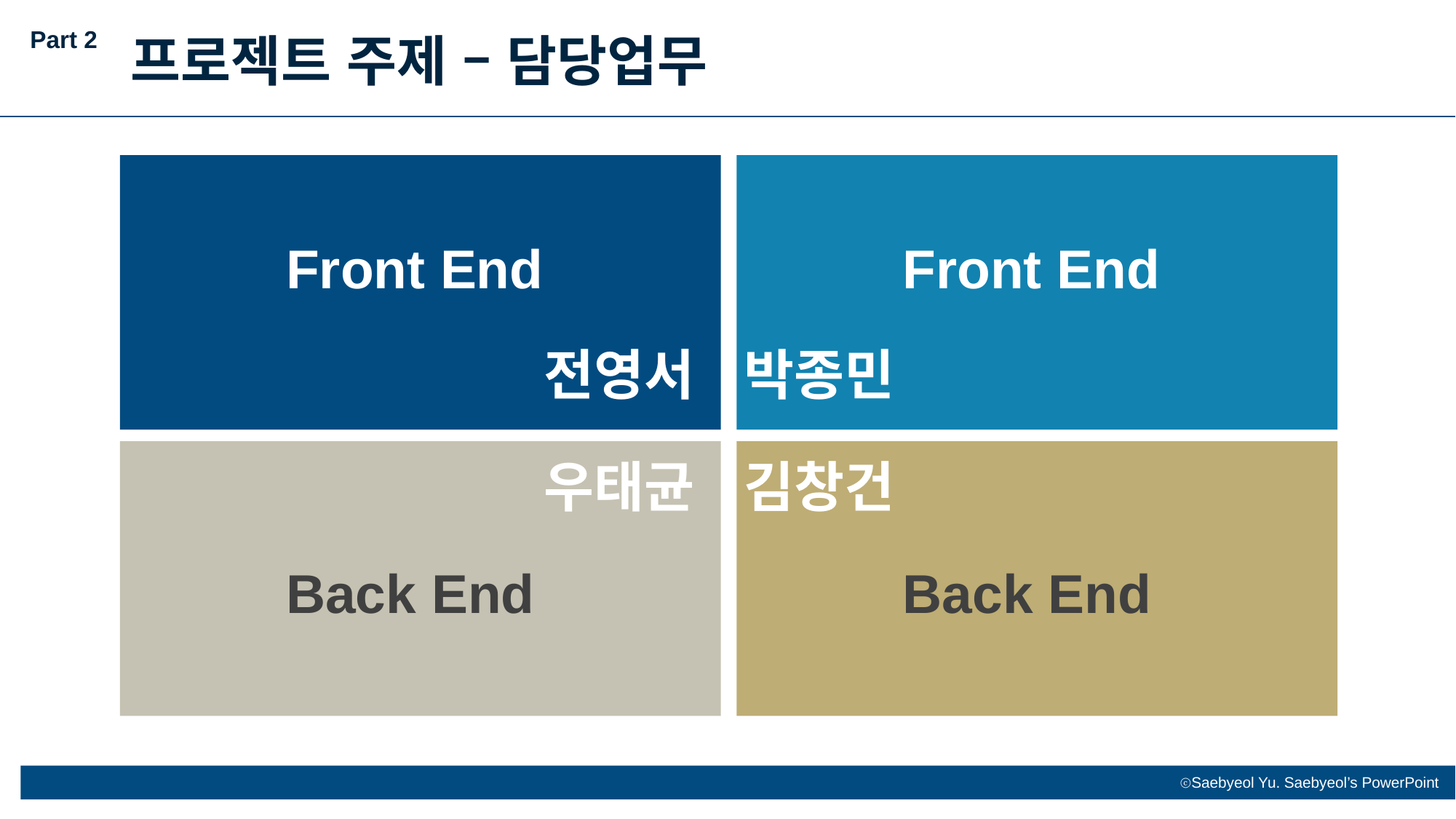

Part 2
프로젝트 주제 – 담당업무

Front End
Front End
박종민
전영서
김창건
우태균
Back End
Back End